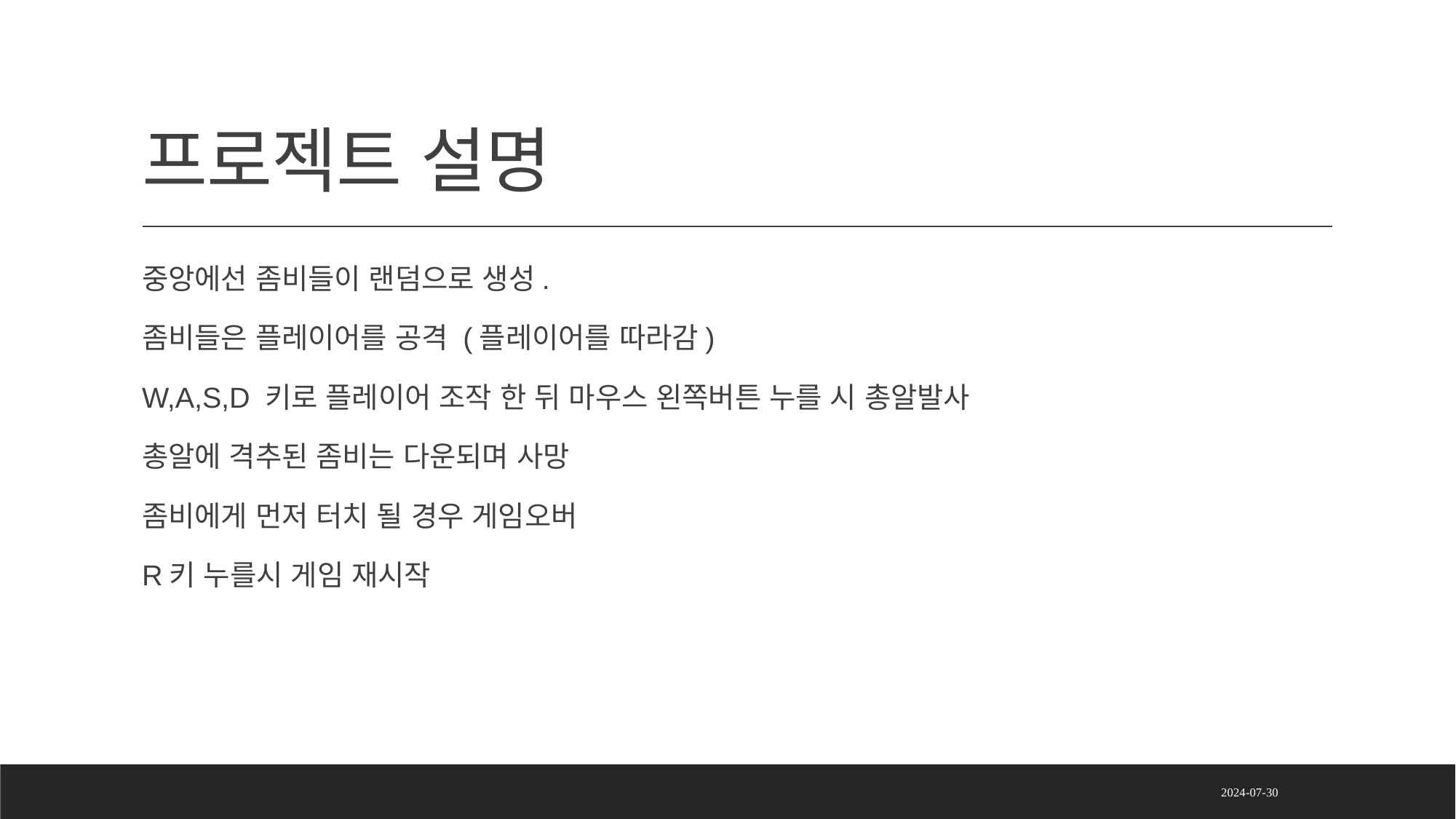

# 프로젝트 설명
중앙에선 좀비들이 랜덤으로 생성.
좀비들은 플레이어를 공격 (플레이어를 따라감)
W,A,S,D 키로 플레이어 조작 한 뒤 마우스 왼쪽버튼 누를 시 총알발사
총알에 격추된 좀비는 다운되며 사망
좀비에게 먼저 터치 될 경우 게임오버
R키 누를시 게임 재시작

2024-07-30